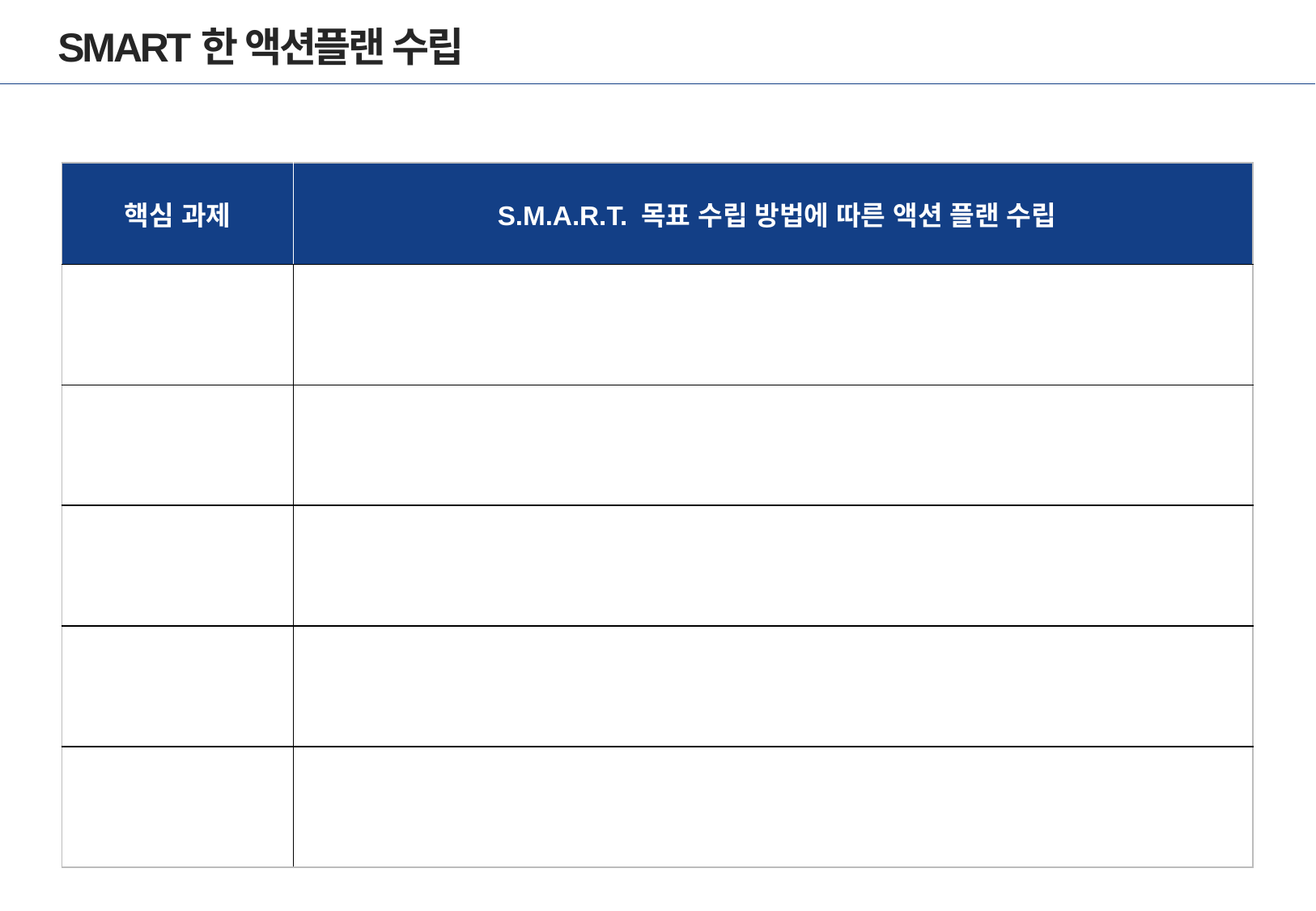

# SMART한 액션플랜 수립
| 핵심 과제 | S.M.A.R.T. 목표 수립 방법에 따른 액션 플랜 수립 |
| --- | --- |
|  |  |
|  |  |
|  |  |
|  |  |
|  |  |